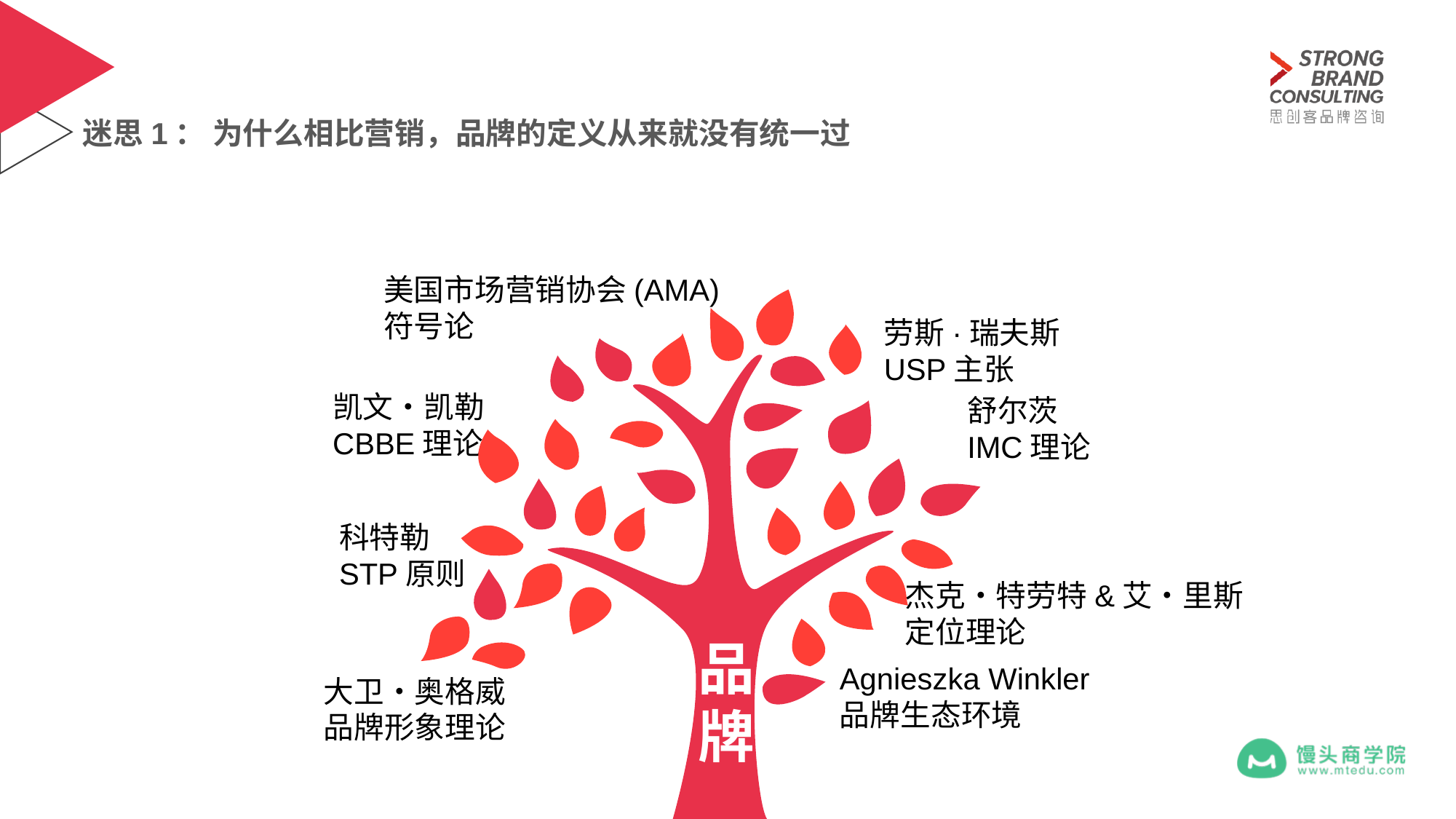

迷思1： 为什么相比营销，品牌的定义从来就没有统一过
美国市场营销协会(AMA)
符号论

劳斯·瑞夫斯
USP主张
凯文•凯勒
CBBE理论
舒尔茨
IMC理论
科特勒
STP原则
杰克•特劳特&艾•里斯
定位理论
品牌
Agnieszka Winkler
品牌生态环境
大卫•奥格威
品牌形象理论